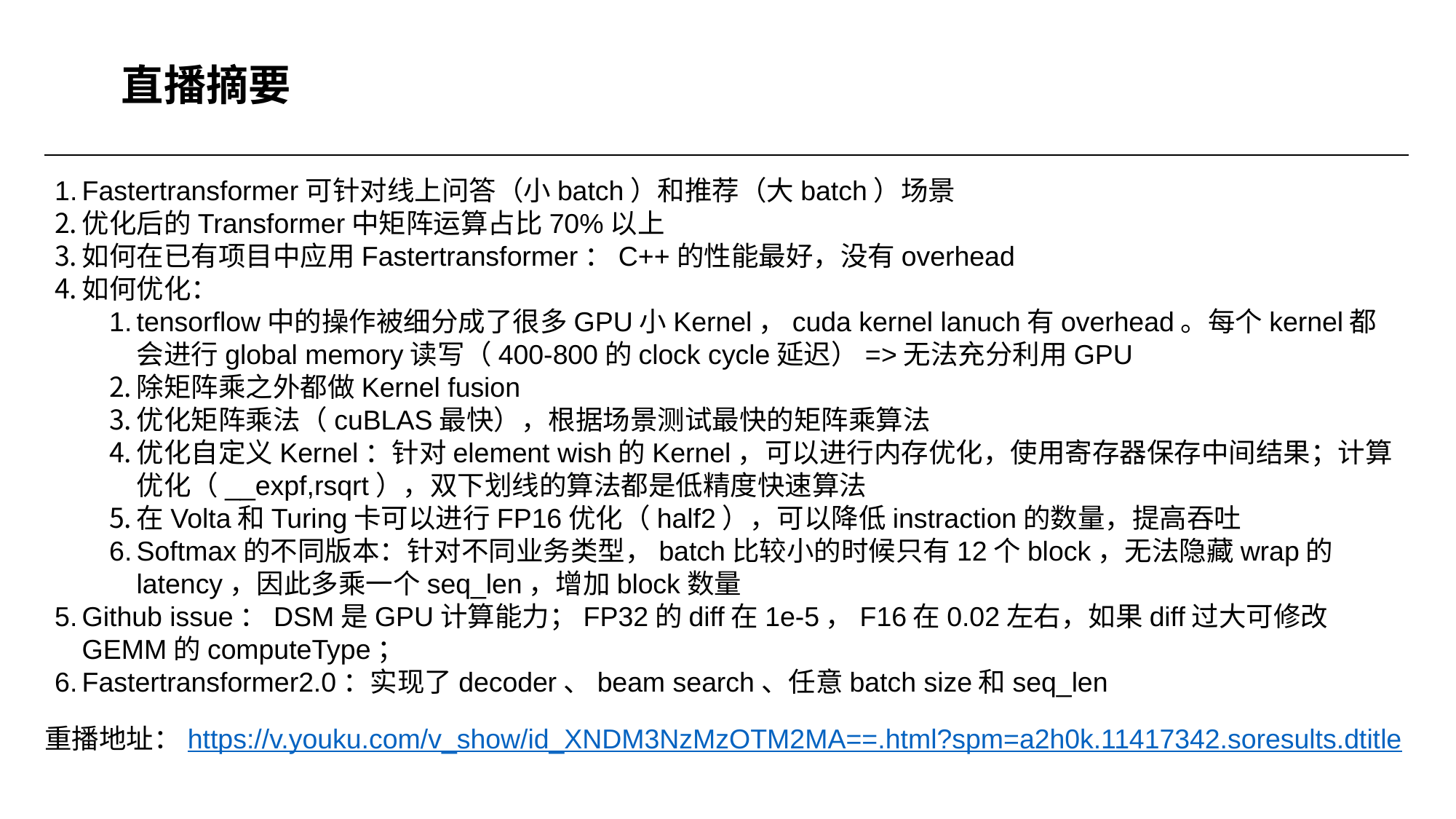

直播摘要
Fastertransformer可针对线上问答（小batch）和推荐（大batch）场景
优化后的Transformer中矩阵运算占比70%以上
如何在已有项目中应用Fastertransformer：C++的性能最好，没有overhead
如何优化：
tensorflow中的操作被细分成了很多GPU小Kernel，cuda kernel lanuch有overhead。每个kernel都会进行global memory读写（400-800的clock cycle延迟）=>无法充分利用GPU
除矩阵乘之外都做Kernel fusion
优化矩阵乘法（cuBLAS最快），根据场景测试最快的矩阵乘算法
优化自定义Kernel：针对element wish的Kernel，可以进行内存优化，使用寄存器保存中间结果；计算优化（__expf,rsqrt），双下划线的算法都是低精度快速算法
在Volta和Turing卡可以进行FP16优化（half2），可以降低instraction的数量，提高吞吐
Softmax的不同版本：针对不同业务类型，batch比较小的时候只有12个block，无法隐藏wrap的latency，因此多乘一个seq_len，增加block数量
Github issue：DSM是GPU计算能力；FP32的diff在1e-5，F16在0.02左右，如果diff过大可修改GEMM的computeType；
Fastertransformer2.0：实现了decoder、beam search、任意batch size和seq_len
重播地址：https://v.youku.com/v_show/id_XNDM3NzMzOTM2MA==.html?spm=a2h0k.11417342.soresults.dtitle